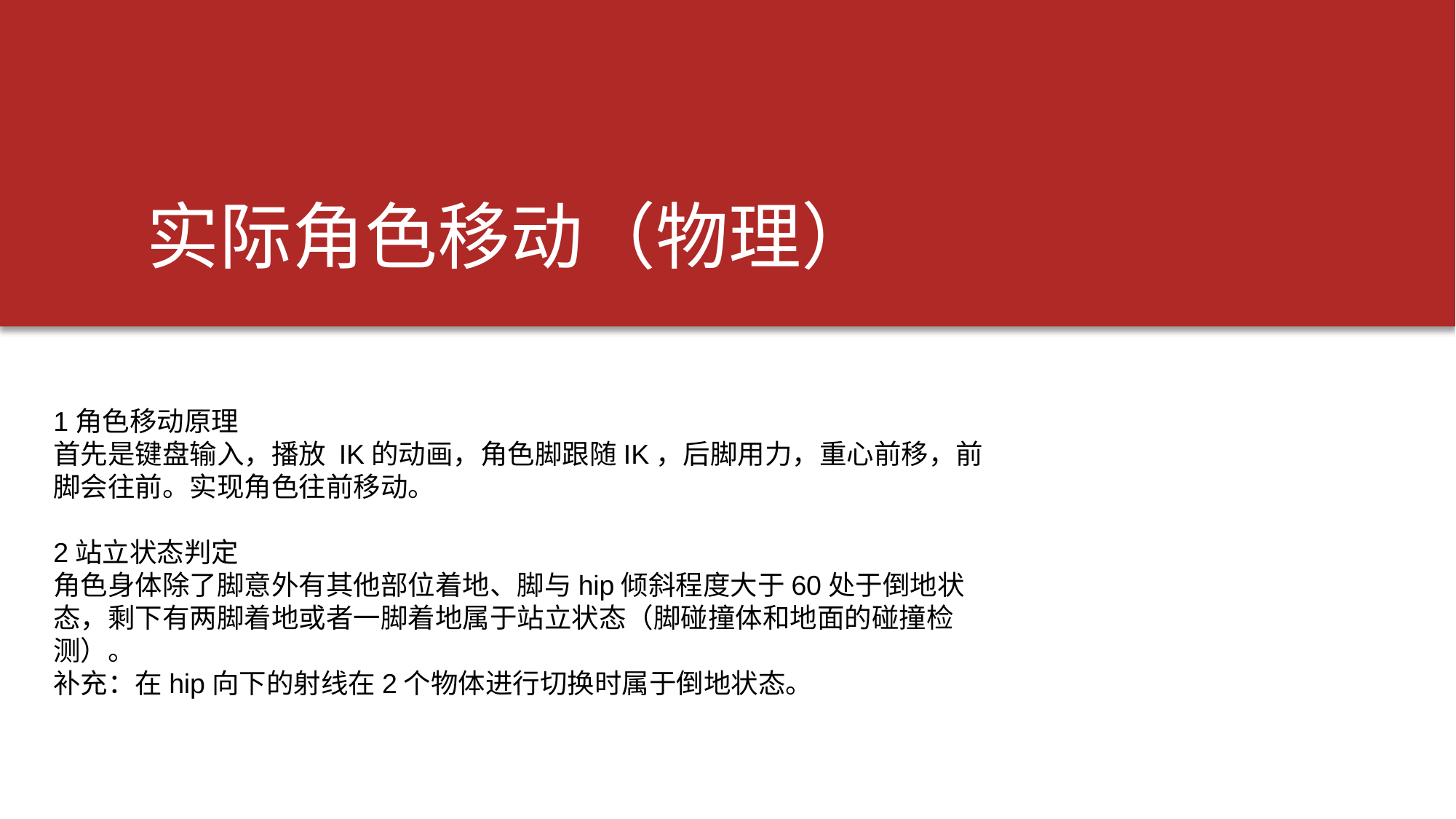

实际角色移动（物理）
1角色移动原理
首先是键盘输入，播放 IK的动画，角色脚跟随IK，后脚用力，重心前移，前脚会往前。实现角色往前移动。

2站立状态判定
角色身体除了脚意外有其他部位着地、脚与hip倾斜程度大于60处于倒地状态，剩下有两脚着地或者一脚着地属于站立状态（脚碰撞体和地面的碰撞检测）。
补充：在hip向下的射线在2个物体进行切换时属于倒地状态。